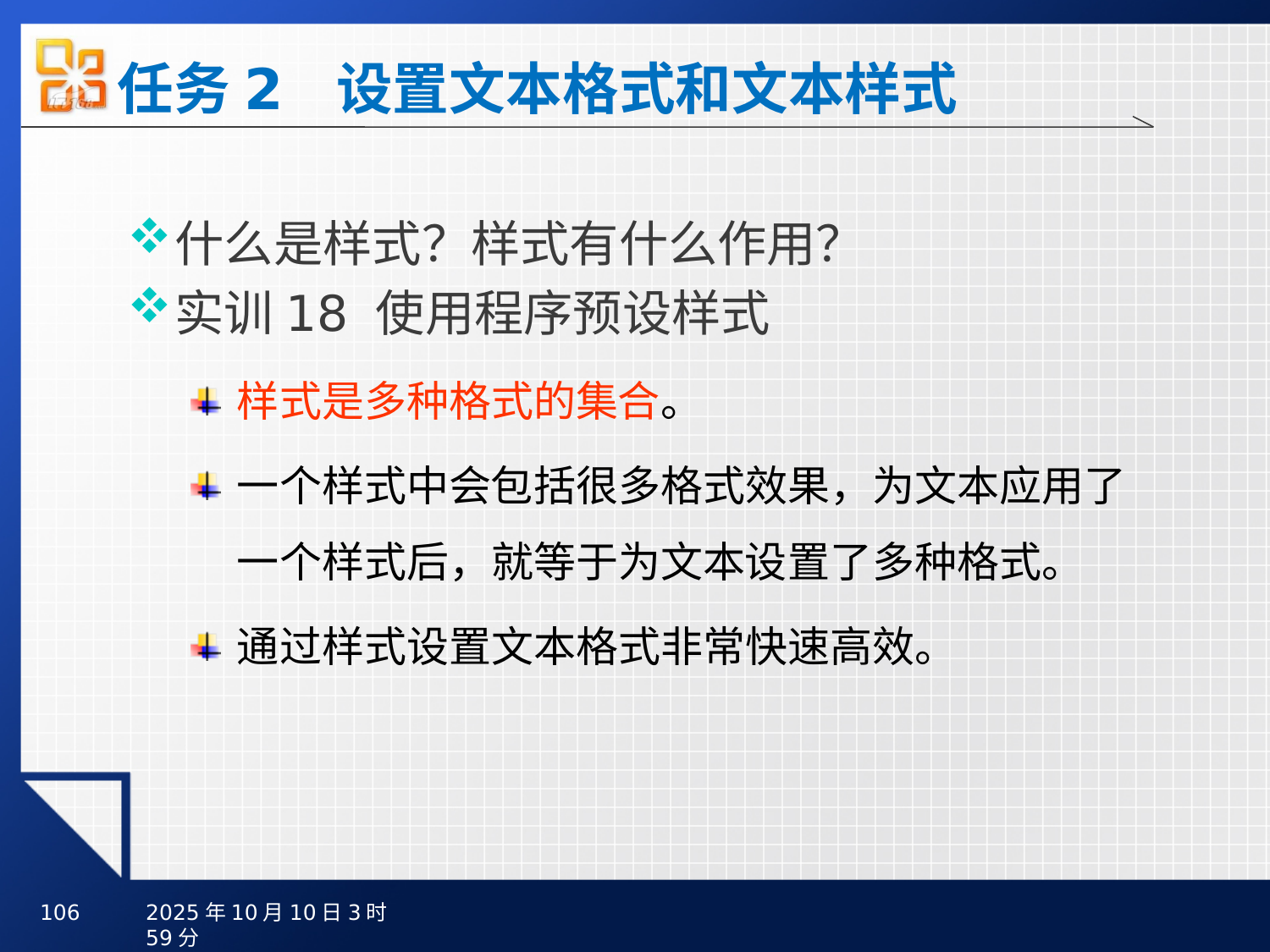

任务2  设置文本格式和文本样式
什么是样式？样式有什么作用？
实训18 使用程序预设样式
样式是多种格式的集合。
一个样式中会包括很多格式效果，为文本应用了一个样式后，就等于为文本设置了多种格式。
通过样式设置文本格式非常快速高效。

106
2025年10月10日3时59分